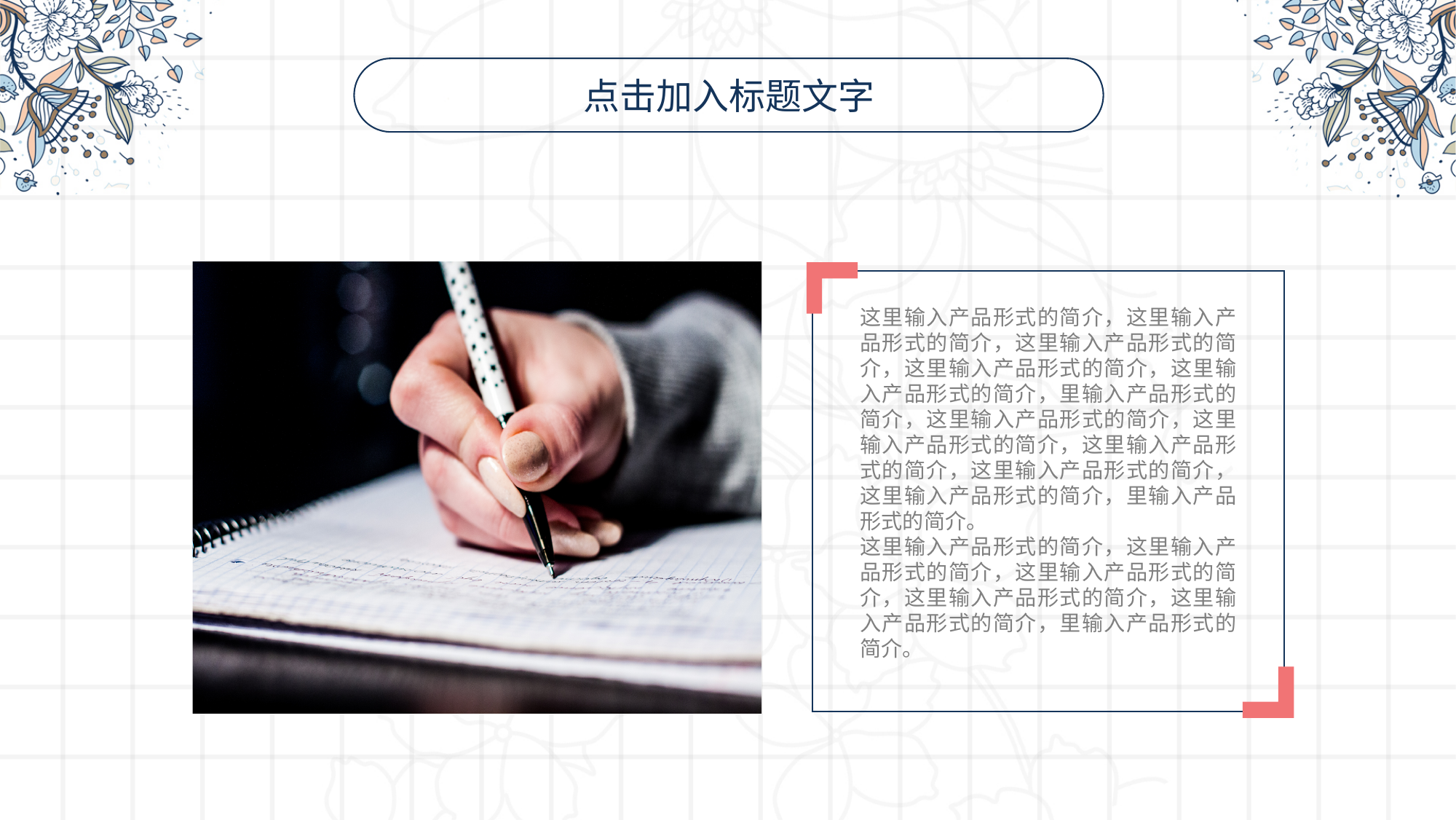

点击加入标题文字

这里输入产品形式的简介，这里输入产品形式的简介，这里输入产品形式的简介，这里输入产品形式的简介，这里输入产品形式的简介，里输入产品形式的简介，这里输入产品形式的简介，这里输入产品形式的简介，这里输入产品形式的简介，这里输入产品形式的简介，这里输入产品形式的简介，里输入产品形式的简介。
这里输入产品形式的简介，这里输入产品形式的简介，这里输入产品形式的简介，这里输入产品形式的简介，这里输入产品形式的简介，里输入产品形式的简介。